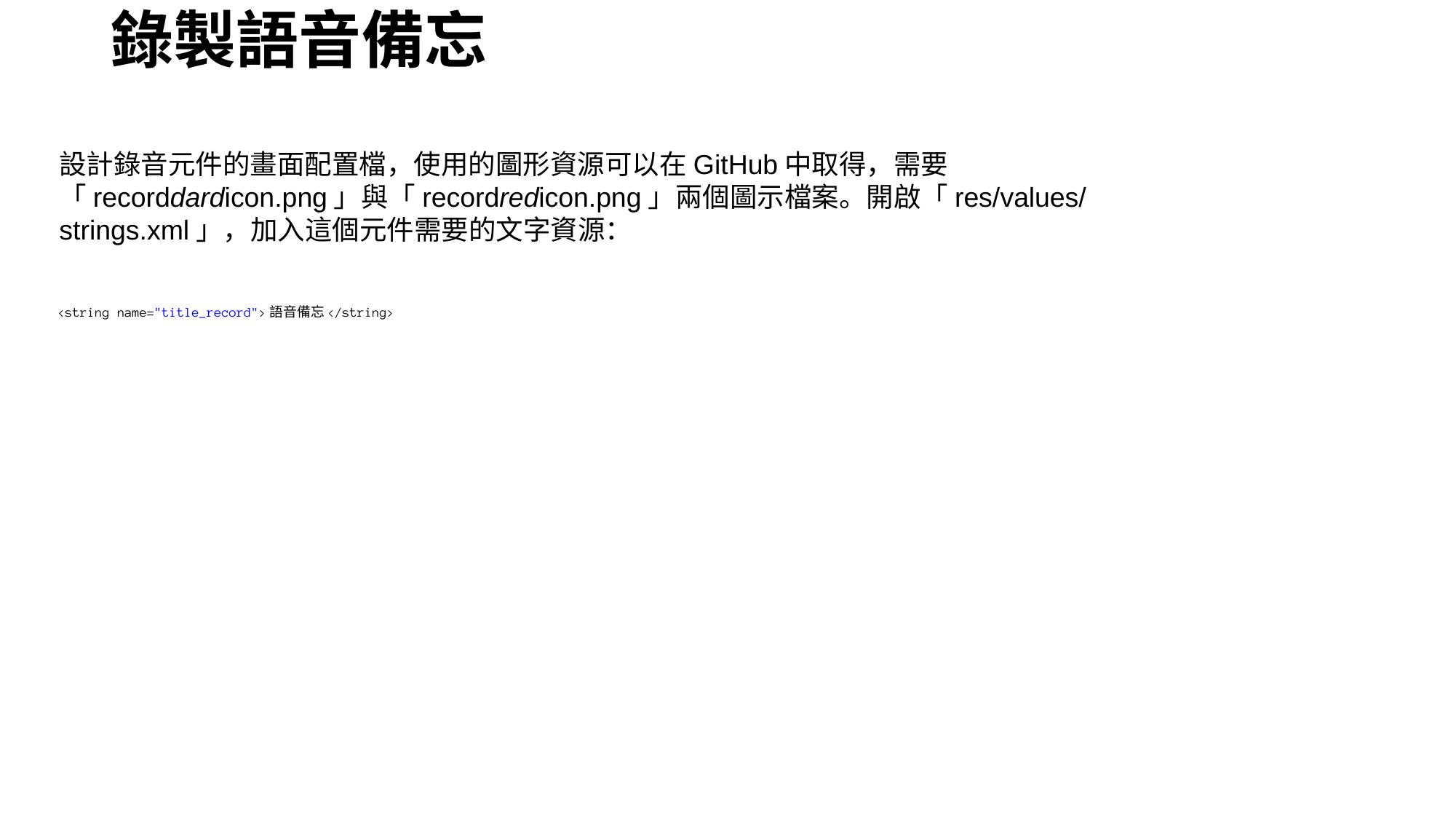

# 錄製語音備忘
設計錄音元件的畫面配置檔，使用的圖形資源可以在GitHub中取得，需要「recorddardicon.png」與「recordredicon.png」兩個圖示檔案。開啟「res/values/strings.xml」，加入這個元件需要的文字資源：
<string name="title_record">語音備忘</string>